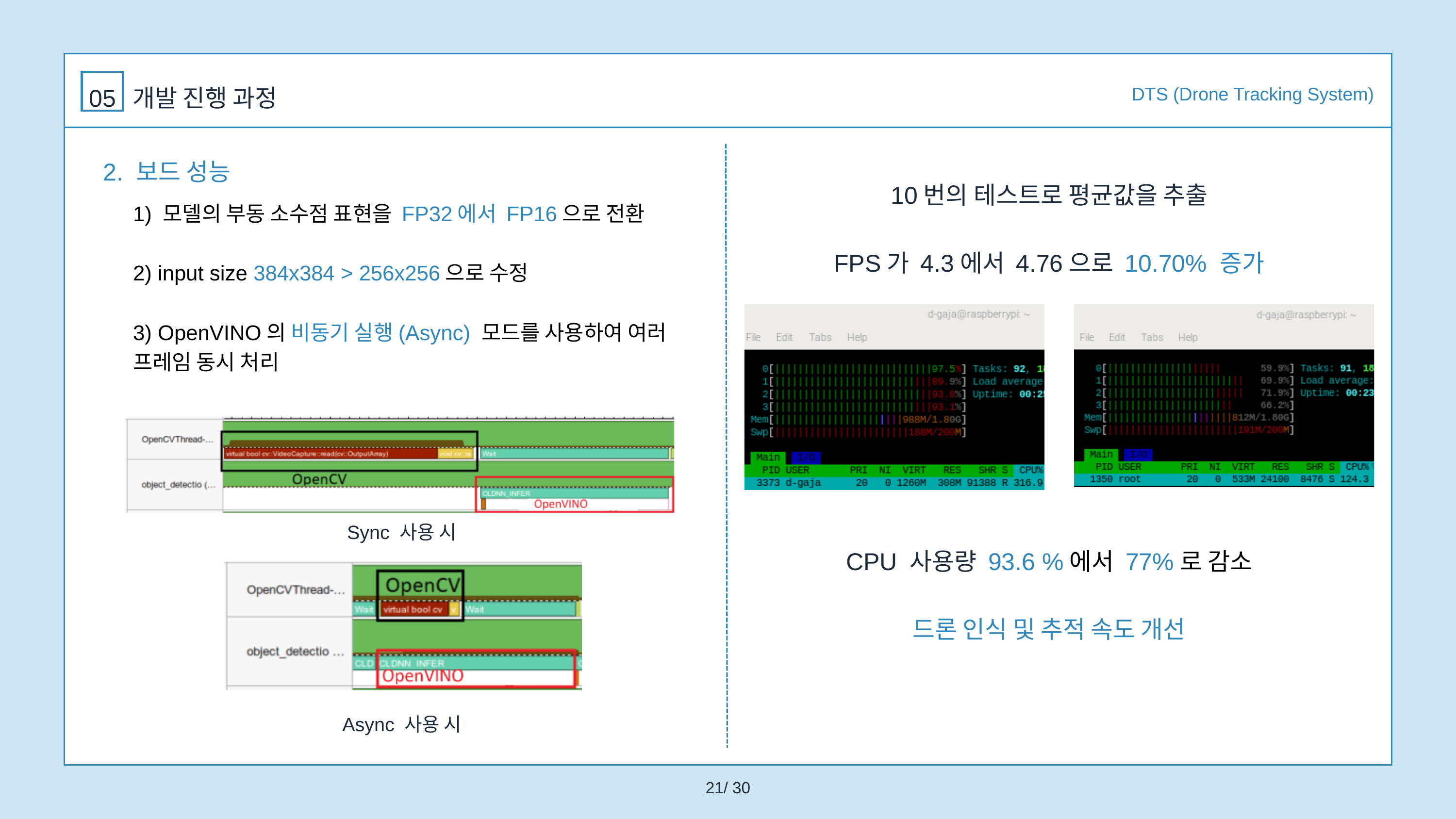

DTS (Drone Tracking System)
05
개발 진행 과정

2. 보드 성능
10번의 테스트로 평균값을 추출

FPS가 4.3에서 4.76으로 10.70% 증가
1) 모델의 부동 소수점 표현을 FP32에서 FP16으로 전환

2) input size 384x384 > 256x256으로 수정

3) OpenVINO의 비동기 실행(Async) 모드를 사용하여 여러 프레임 동시 처리

Sync 사용 시
CPU 사용량 93.6 %에서 77%로 감소

드론 인식 및 추적 속도 개선

Async 사용 시
21/ 30